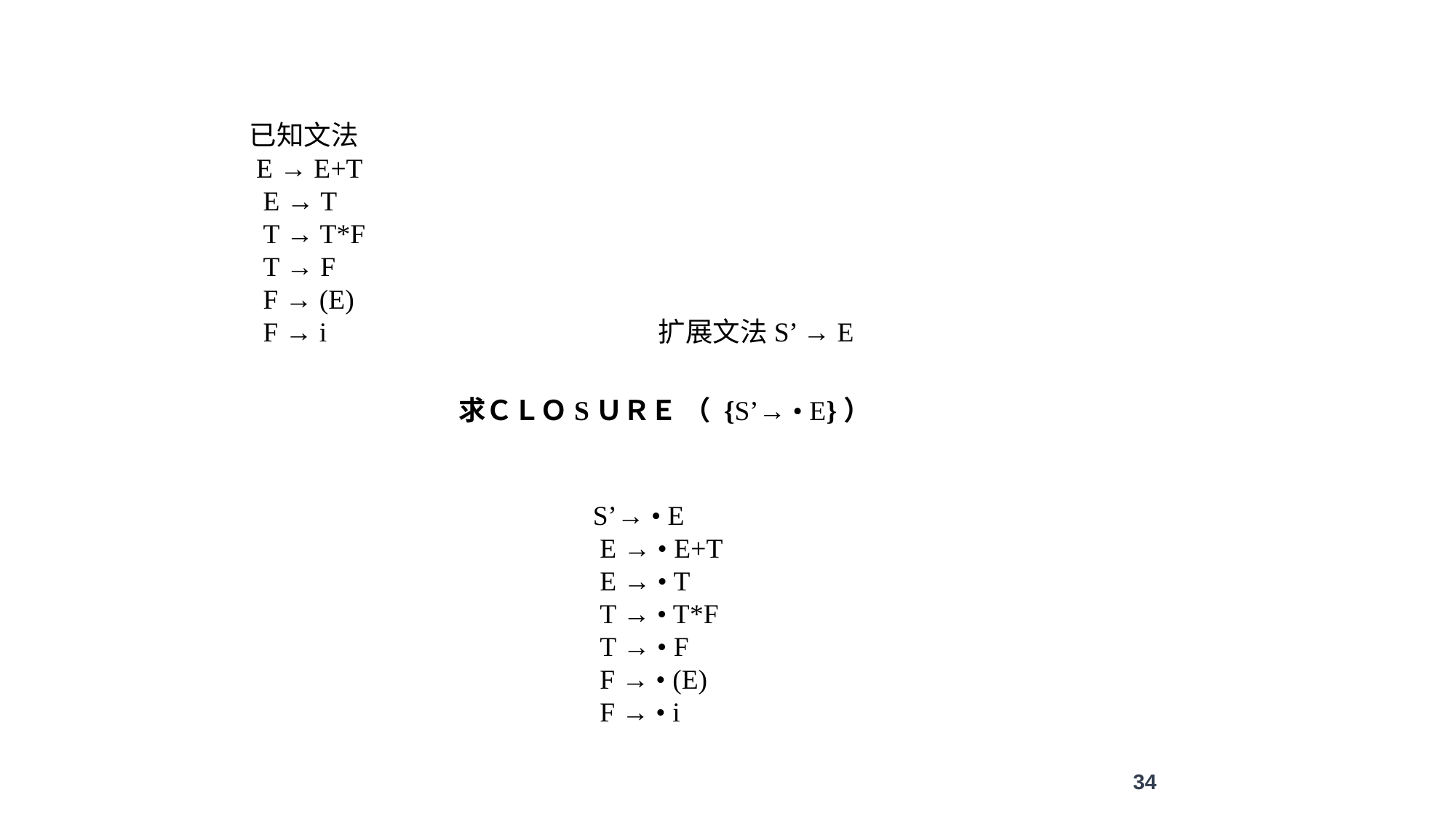

已知文法
 E → E+T
  E → T
  T → T*F
  T → F
  F → (E)
  F → i                                               扩展文法S’ → E
求ＣＬＯSＵＲＥ （ {S’→ • E}）
 S’→ • E
  E → • E+T
  E → • T
  T → • T*F
  T → • F
  F → • (E)
  F → • i
34